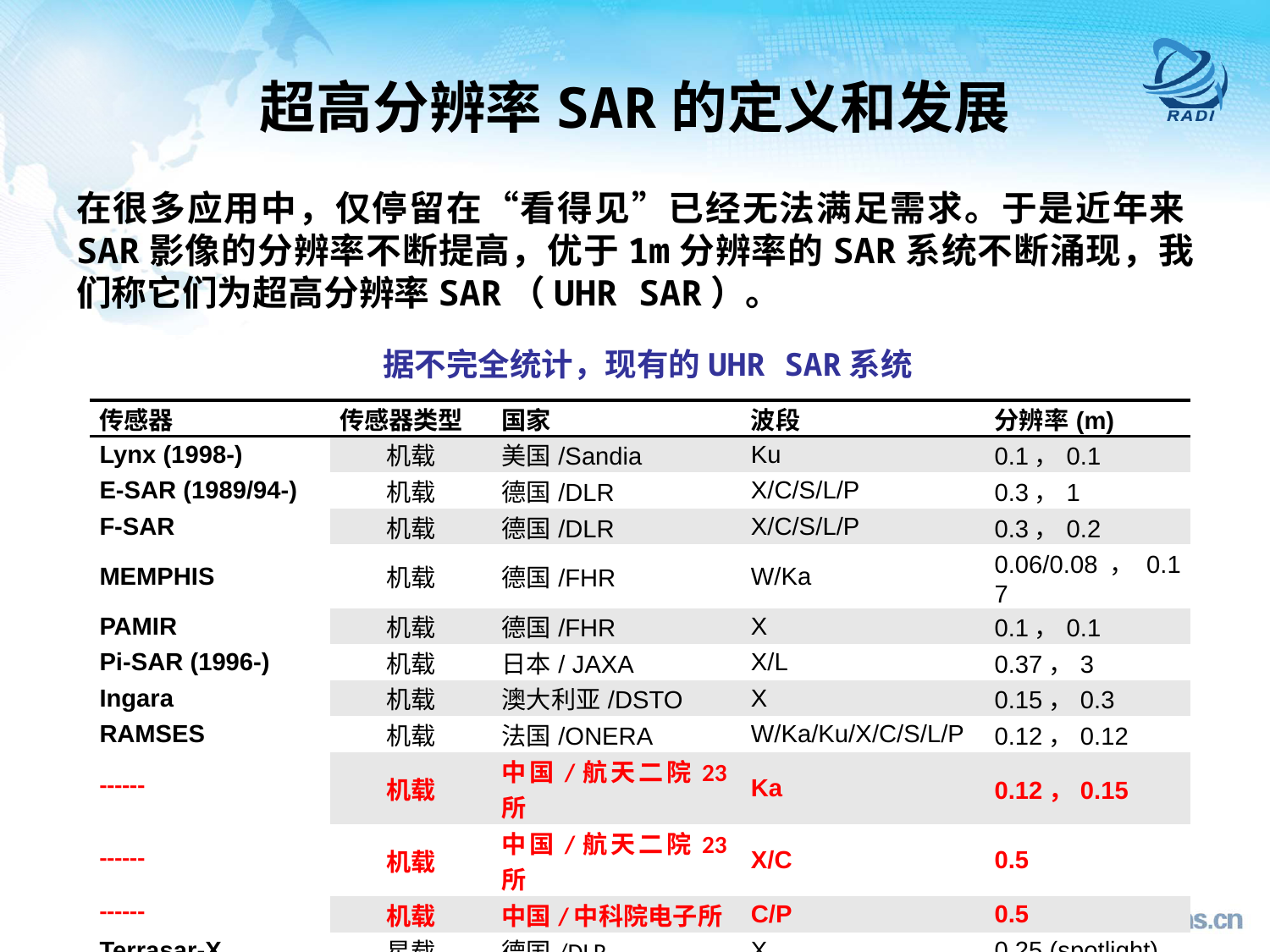

# 超高分辨率SAR的定义和发展
在很多应用中，仅停留在“看得见”已经无法满足需求。于是近年来SAR影像的分辨率不断提高，优于1m分辨率的SAR系统不断涌现，我们称它们为超高分辨率SAR（UHR SAR）。

据不完全统计，现有的UHR SAR系统
| 传感器 | 传感器类型 | 国家 | 波段 | 分辨率(m) |
| --- | --- | --- | --- | --- |
| Lynx (1998-) | 机载 | 美国/Sandia | Ku | 0.1，0.1 |
| E-SAR (1989/94-) | 机载 | 德国/DLR | X/C/S/L/P | 0.3，1 |
| F-SAR | 机载 | 德国/DLR | X/C/S/L/P | 0.3，0.2 |
| MEMPHIS | 机载 | 德国/FHR | W/Ka | 0.06/0.08，0.17 |
| PAMIR | 机载 | 德国/FHR | X | 0.1，0.1 |
| Pi-SAR (1996-) | 机载 | 日本/ JAXA | X/L | 0.37，3 |
| Ingara | 机载 | 澳大利亚/DSTO | X | 0.15，0.3 |
| RAMSES | 机载 | 法国/ONERA | W/Ka/Ku/X/C/S/L/P | 0.12，0.12 |
| ------ | 机载 | 中国/航天二院23所 | Ka | 0.12，0.15 |
| ------ | 机载 | 中国/航天二院23所 | X/C | 0.5 |
| ------ | 机载 | 中国/中科院电子所 | C/P | 0.5 |
| Terrasar-X | 星载 | 德国/DLR | X | 0.25 (spotlight) |
| SAR-Lupe(5颗) | 星载 | 德国/DLR | X | 0.5 |